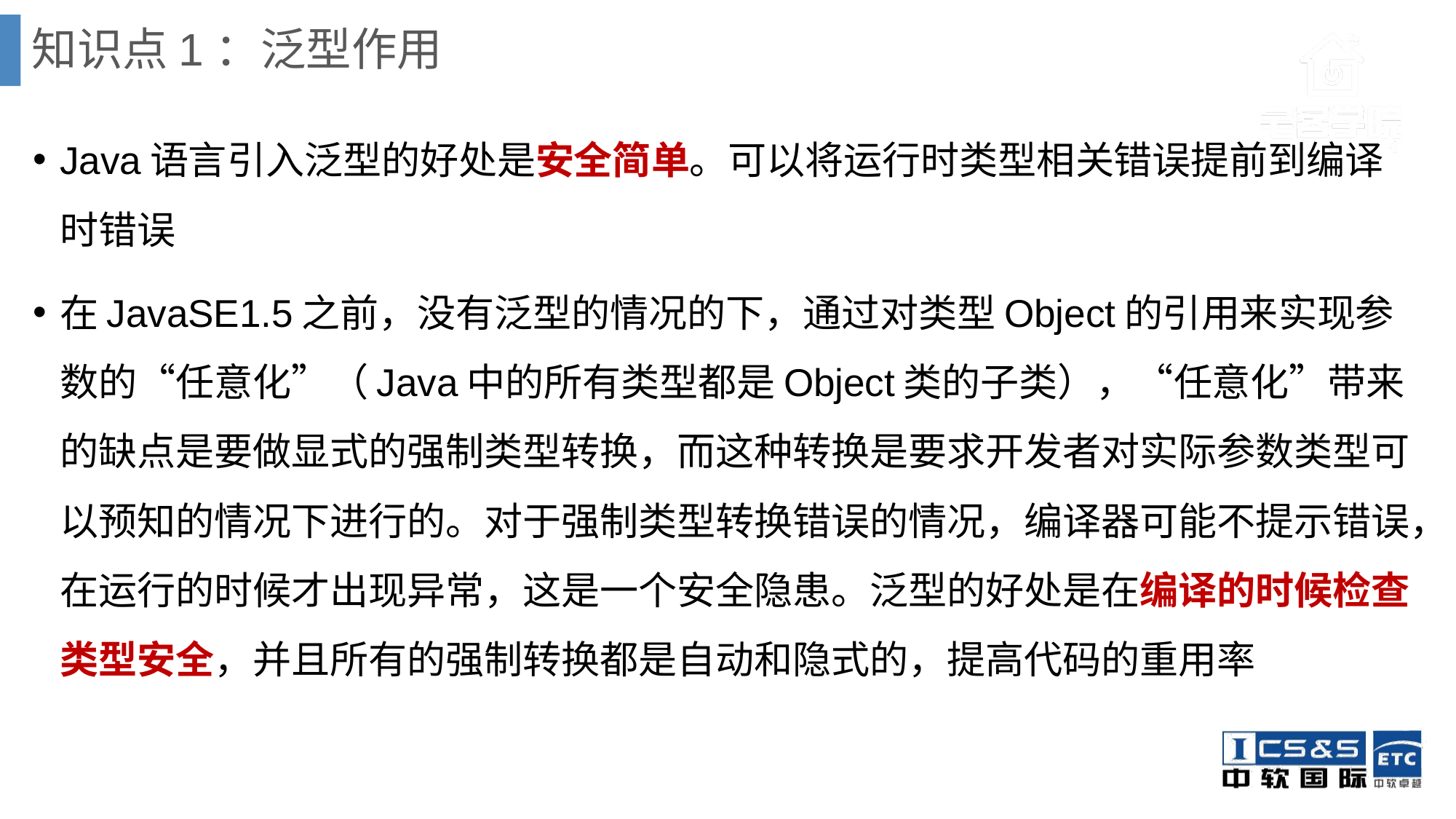

# 知识点1：泛型作用
Java语言引入泛型的好处是安全简单。可以将运行时类型相关错误提前到编译时错误
在JavaSE1.5之前，没有泛型的情况的下，通过对类型Object的引用来实现参数的“任意化”（Java中的所有类型都是Object类的子类），“任意化”带来的缺点是要做显式的强制类型转换，而这种转换是要求开发者对实际参数类型可以预知的情况下进行的。对于强制类型转换错误的情况，编译器可能不提示错误，在运行的时候才出现异常，这是一个安全隐患。泛型的好处是在编译的时候检查类型安全，并且所有的强制转换都是自动和隐式的，提高代码的重用率